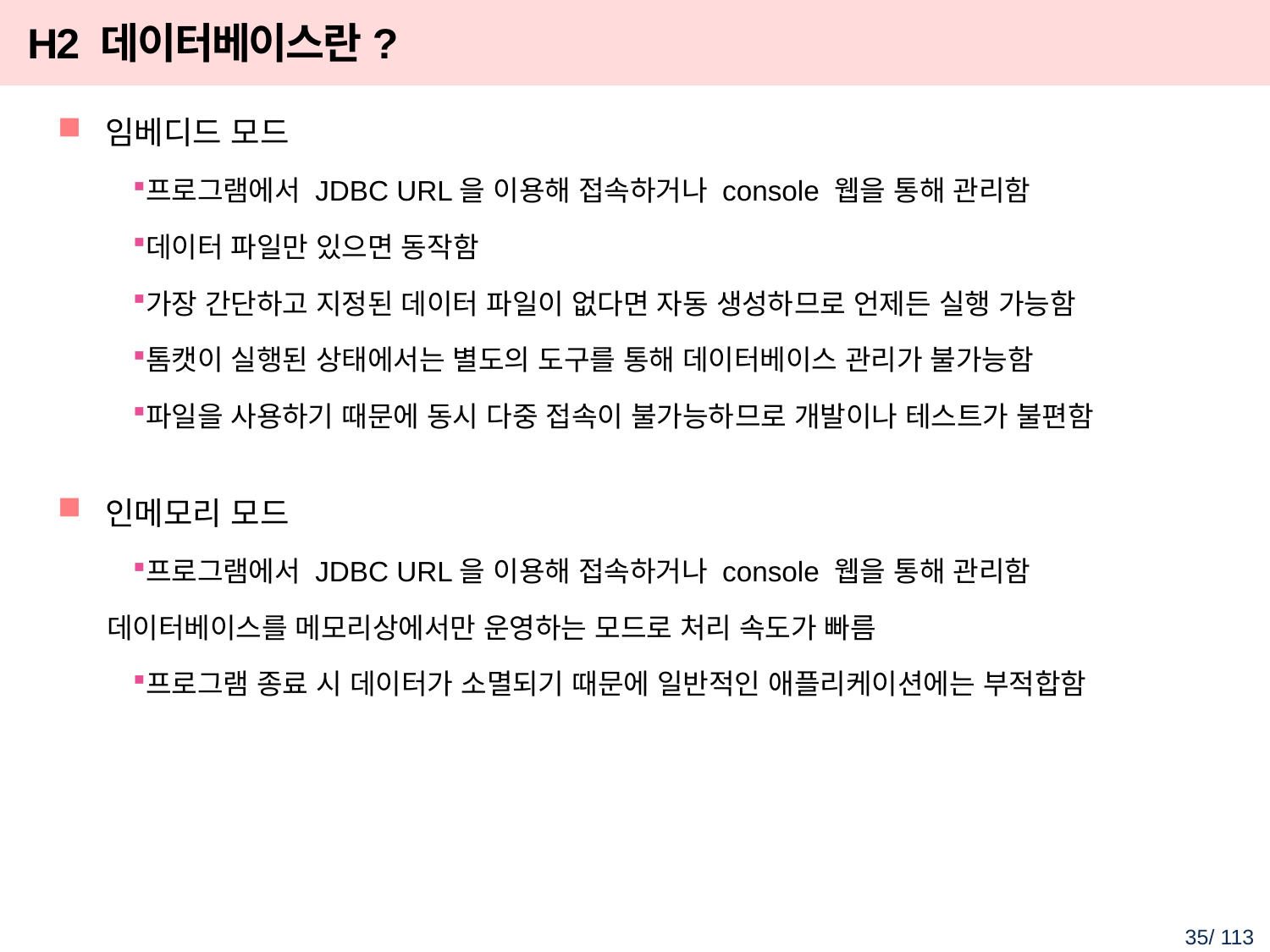

# H2 데이터베이스란?
임베디드 모드
프로그램에서 JDBC URL을 이용해 접속하거나 console 웹을 통해 관리함
데이터 파일만 있으면 동작함
가장 간단하고 지정된 데이터 파일이 없다면 자동 생성하므로 언제든 실행 가능함
톰캣이 실행된 상태에서는 별도의 도구를 통해 데이터베이스 관리가 불가능함
파일을 사용하기 때문에 동시 다중 접속이 불가능하므로 개발이나 테스트가 불편함

인메모리 모드
프로그램에서 JDBC URL을 이용해 접속하거나 console 웹을 통해 관리함
데이터베이스를 메모리상에서만 운영하는 모드로 처리 속도가 빠름
프로그램 종료 시 데이터가 소멸되기 때문에 일반적인 애플리케이션에는 부적합함